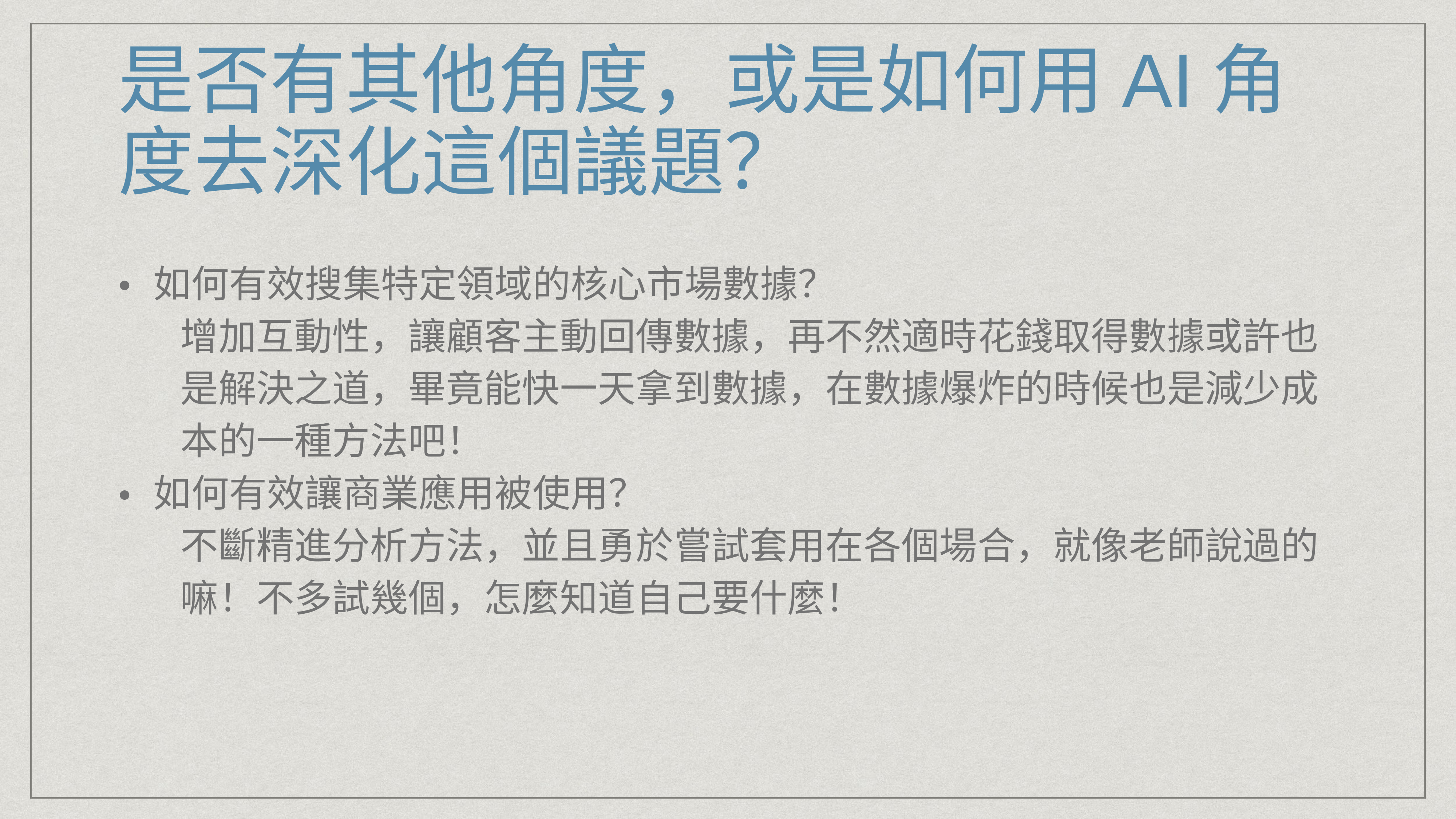

# 是否有其他角度，或是如何用AI角度去深化這個議題？
如何有效搜集特定領域的核心市場數據？
增加互動性，讓顧客主動回傳數據，再不然適時花錢取得數據或許也是解決之道，畢竟能快一天拿到數據，在數據爆炸的時候也是減少成本的一種方法吧！
如何有效讓商業應用被使用？
不斷精進分析方法，並且勇於嘗試套用在各個場合，就像老師說過的嘛！不多試幾個，怎麼知道自己要什麼！